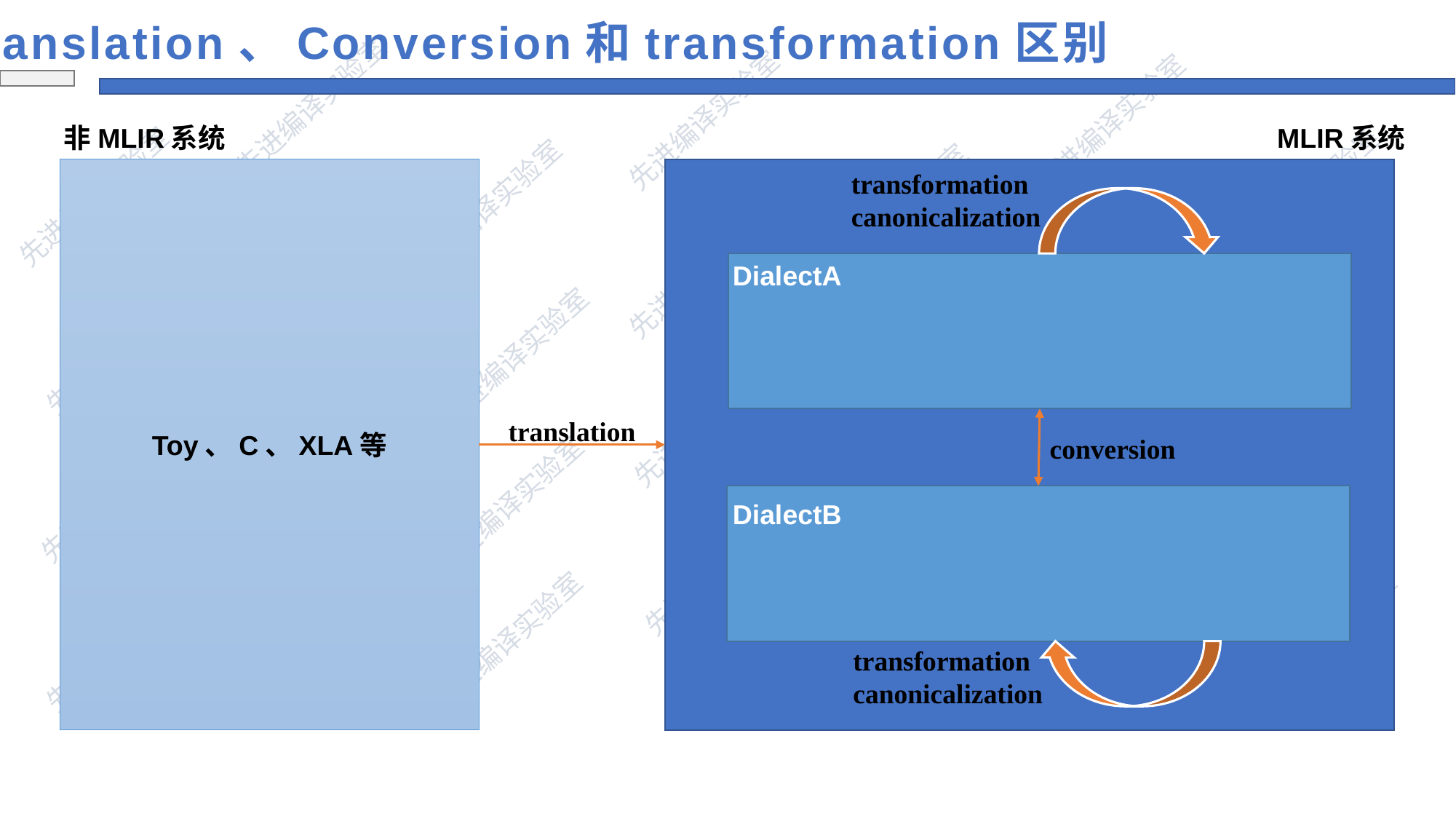

Translation、Conversion和transformation区别

非MLIR系统
MLIR系统

Toy、C、XLA等
transformation
canonicalization

DialectA

translation
conversion

DialectB
transformation
canonicalization